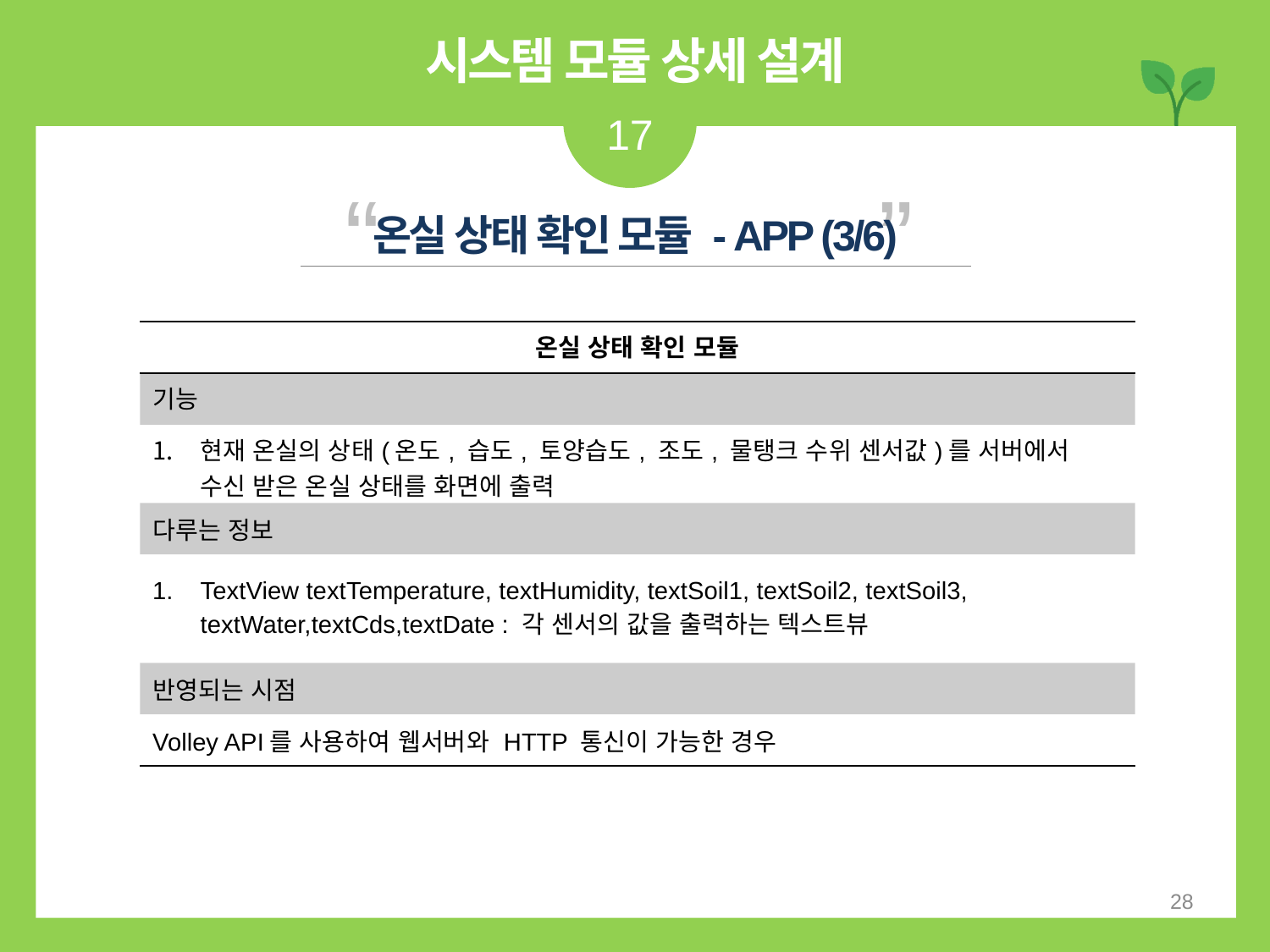

시스템 모듈 상세 설계

17

“                 ”
온실 상태 확인 모듈 - APP (3/6)
| 온실 상태 확인 모듈 |
| --- |
| 기능 |
| 현재 온실의 상태(온도, 습도, 토양습도, 조도, 물탱크 수위 센서값)를 서버에서 수신 받은 온실 상태를 화면에 출력 |
| 다루는 정보 |
| TextView textTemperature, textHumidity, textSoil1, textSoil2, textSoil3, textWater,textCds,textDate : 각 센서의 값을 출력하는 텍스트뷰 |
| 반영되는 시점 |
| Volley API를 사용하여 웹서버와 HTTP 통신이 가능한 경우 |
28